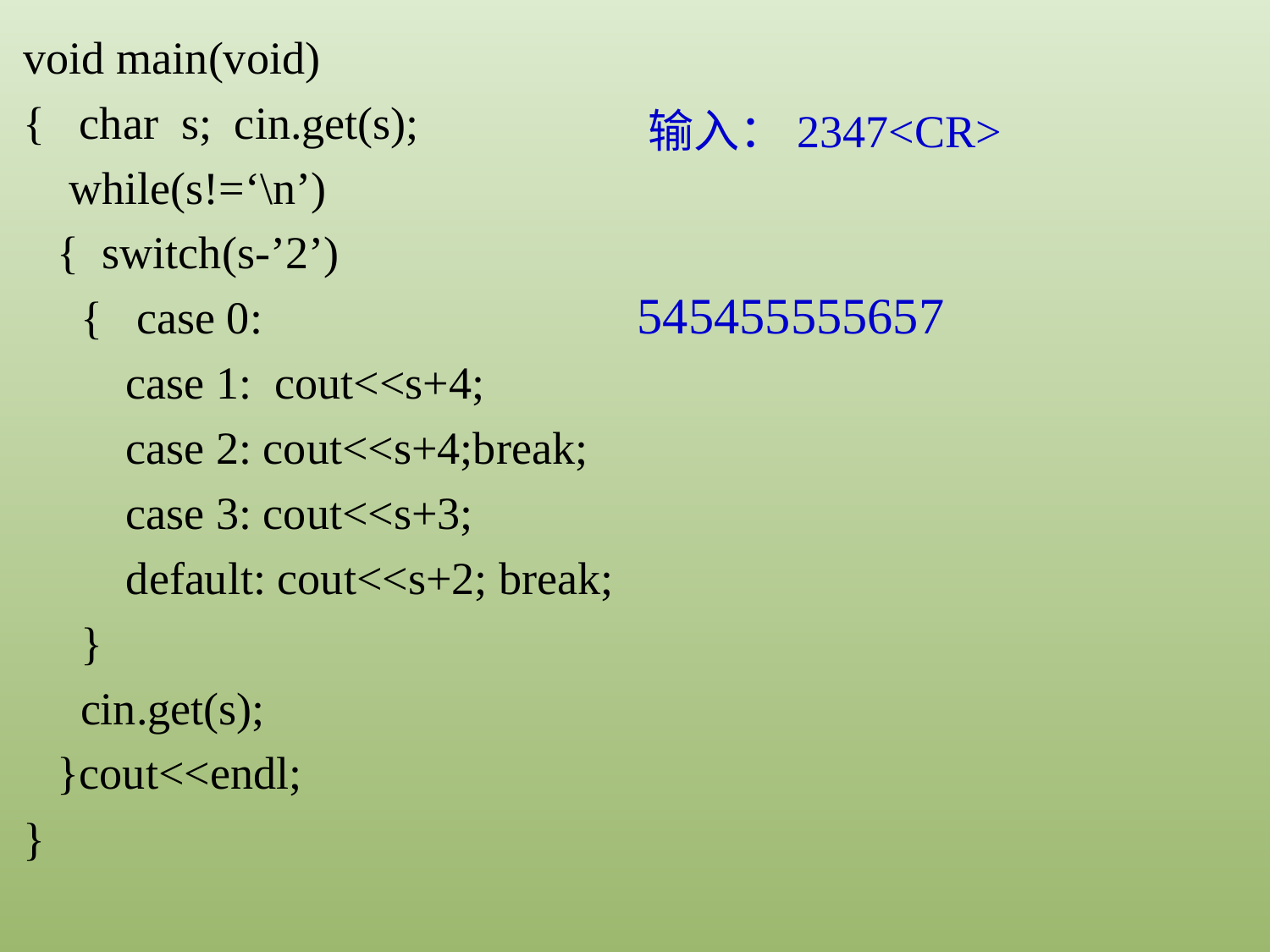

void main(void)
{   char  s;  cin.get(s);
    while(s!=‘\n’)
   {  switch(s-’2’)
     {   case 0:
         case 1:  cout<<s+4;
         case 2: cout<<s+4;break;
         case 3: cout<<s+3;
         default: cout<<s+2; break;
     }
     cin.get(s);
   }cout<<endl;
}
输入：2347<CR>
545455555657
288